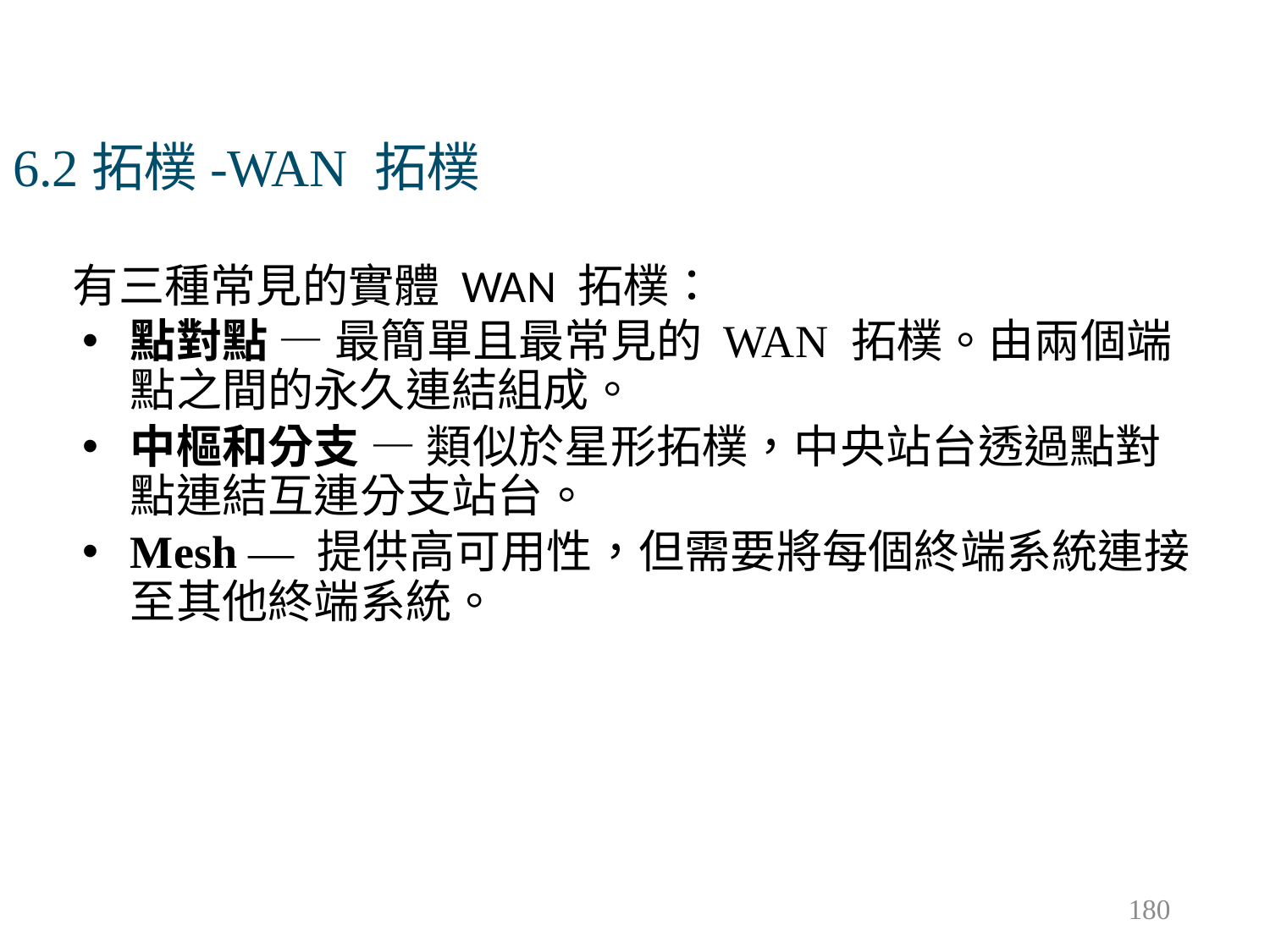

# 6.2拓樸-WAN 拓樸
有三種常見的實體 WAN 拓樸：
點對點 — 最簡單且最常見的 WAN 拓樸。由兩個端點之間的永久連結組成。
中樞和分支 — 類似於星形拓樸，中央站台透過點對點連結互連分支站台。
Mesh — 提供高可用性，但需要將每個終端系統連接至其他終端系統。

180